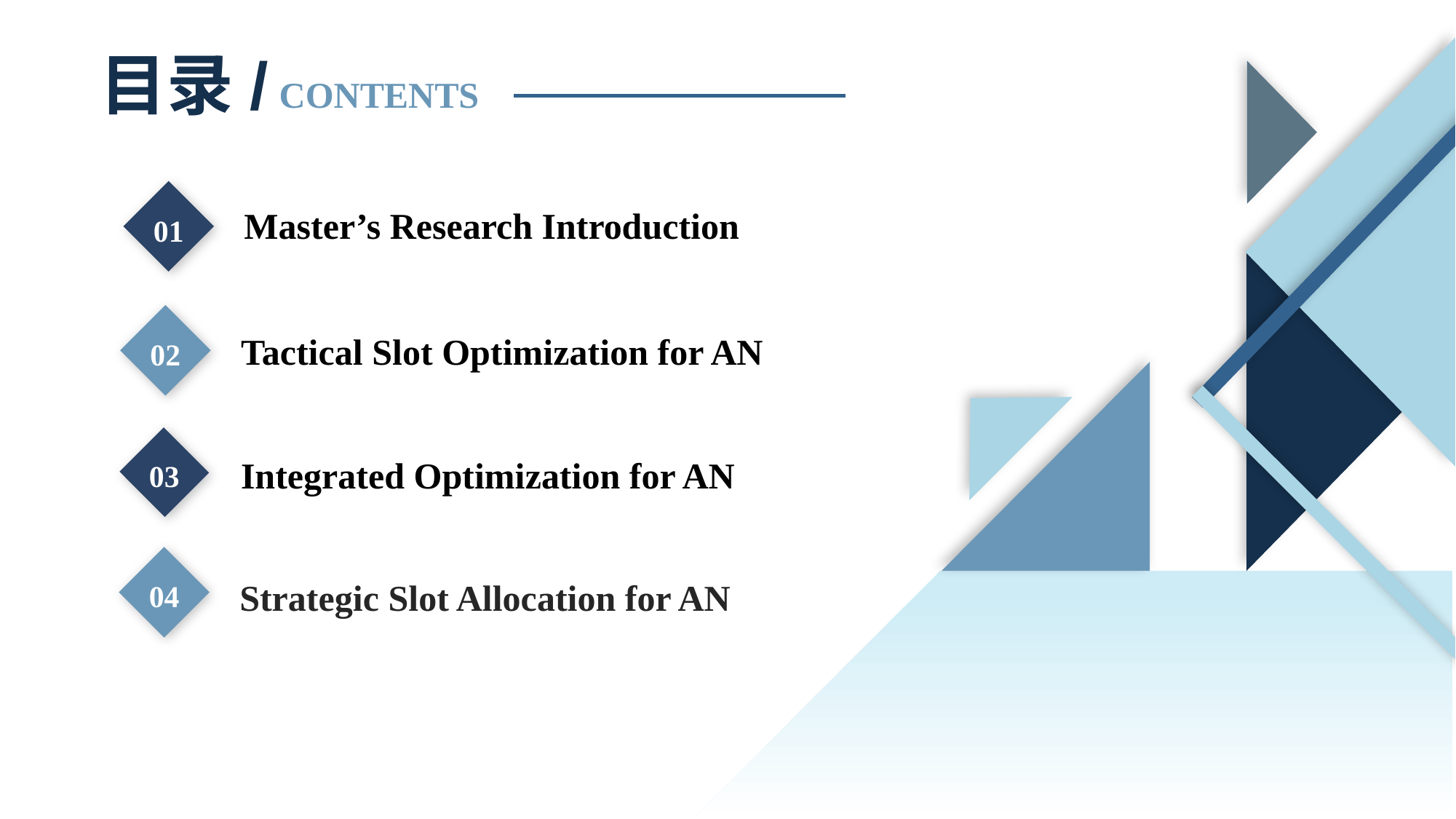

目录/

CONTENTS

Master’s Research Introduction

01
Tactical Slot Optimization for AN

02

Integrated Optimization for AN

03

04
Strategic Slot Allocation for AN